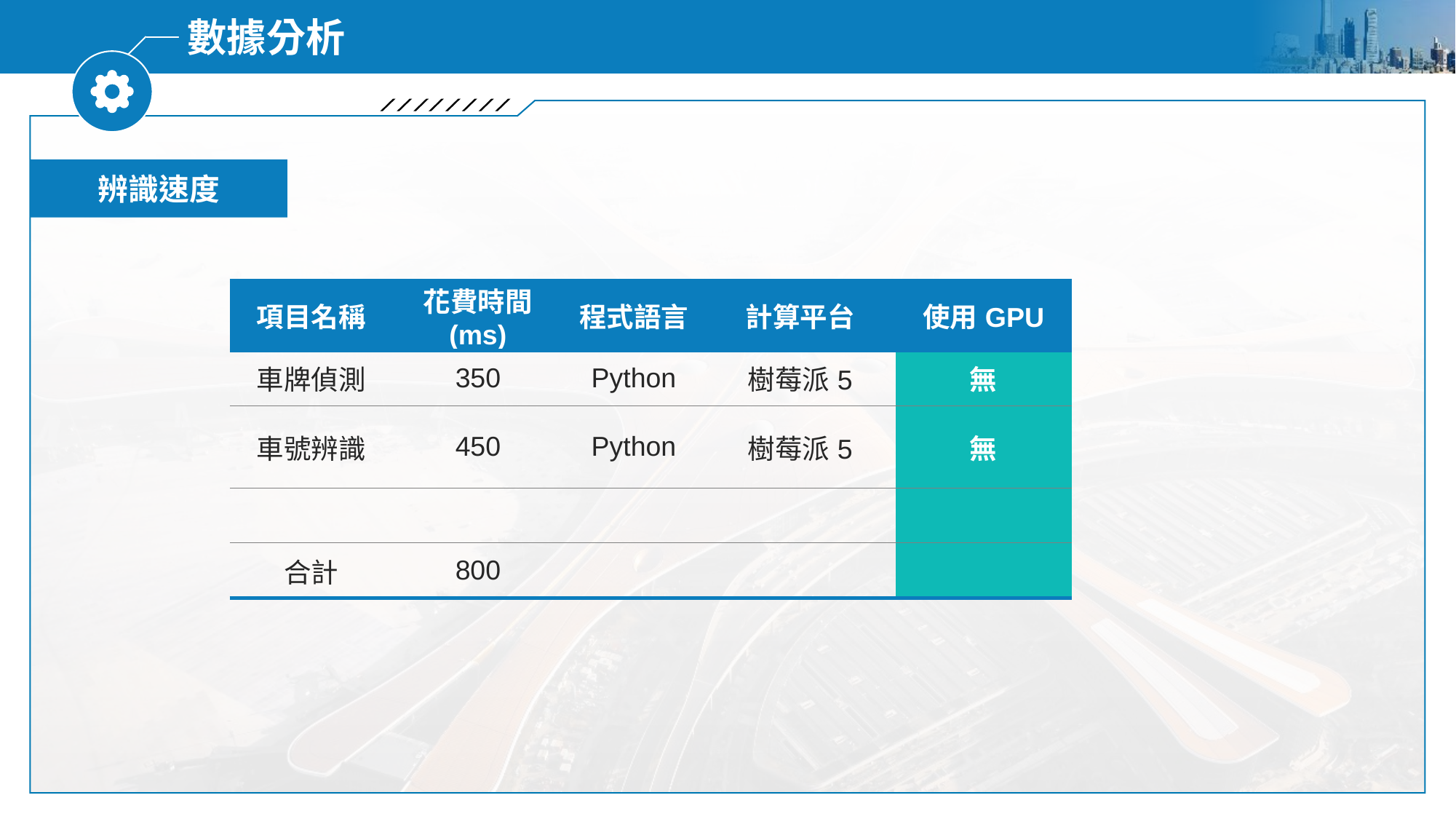

數據分析
辨識速度
| 項目名稱 | 花費時間 (ms) | 程式語言 | 計算平台 | 使用GPU |
| --- | --- | --- | --- | --- |
| 車牌偵測 | 350 | Python | 樹莓派5 | 無 |
| 車號辨識 | 450 | Python | 樹莓派5 | 無 |
|  |  |  |  |  |
| 合計 | 800 |  |  |  |